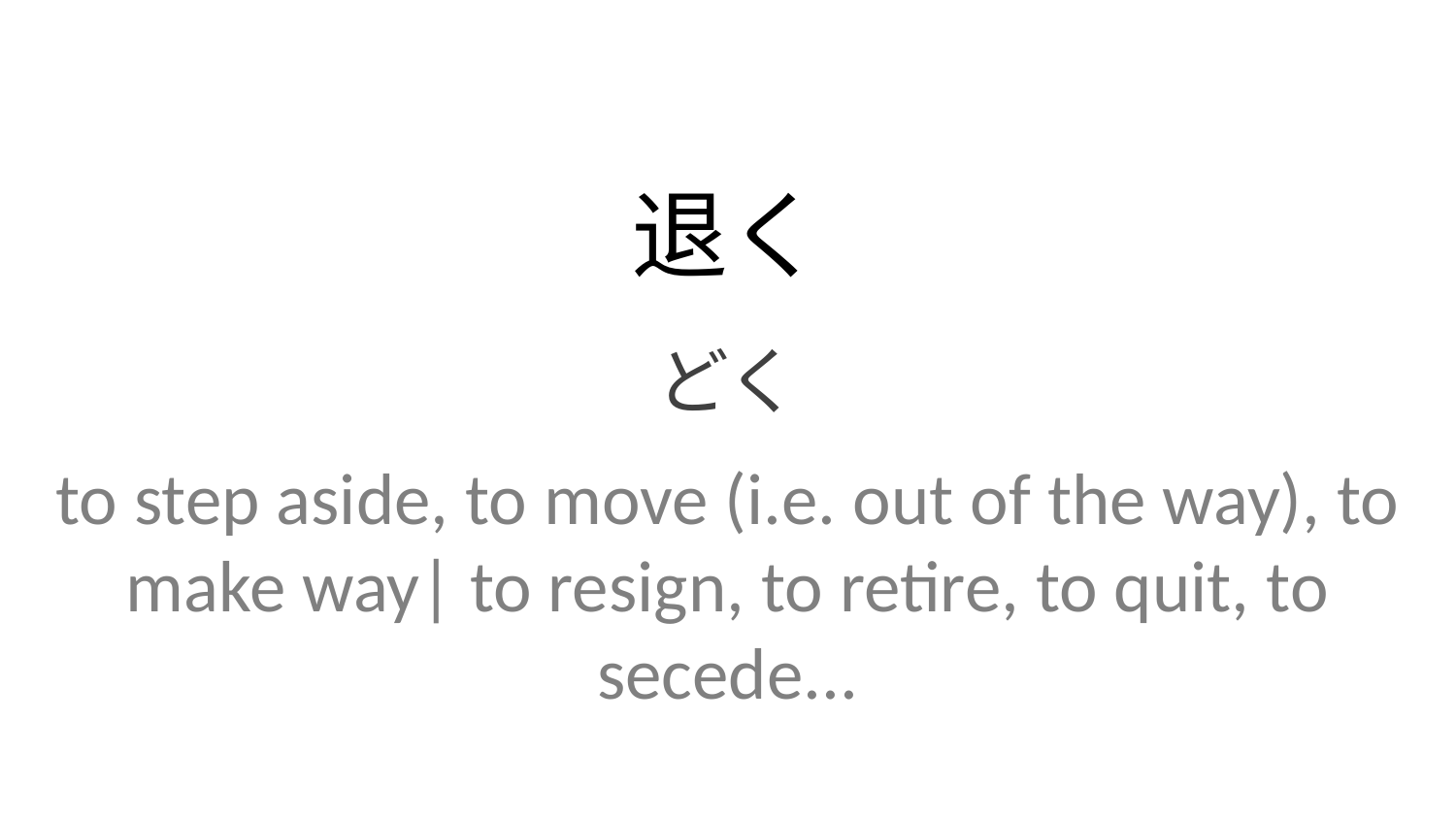

退く

どく
to step aside, to move (i.e. out of the way), to make way| to resign, to retire, to quit, to secede...